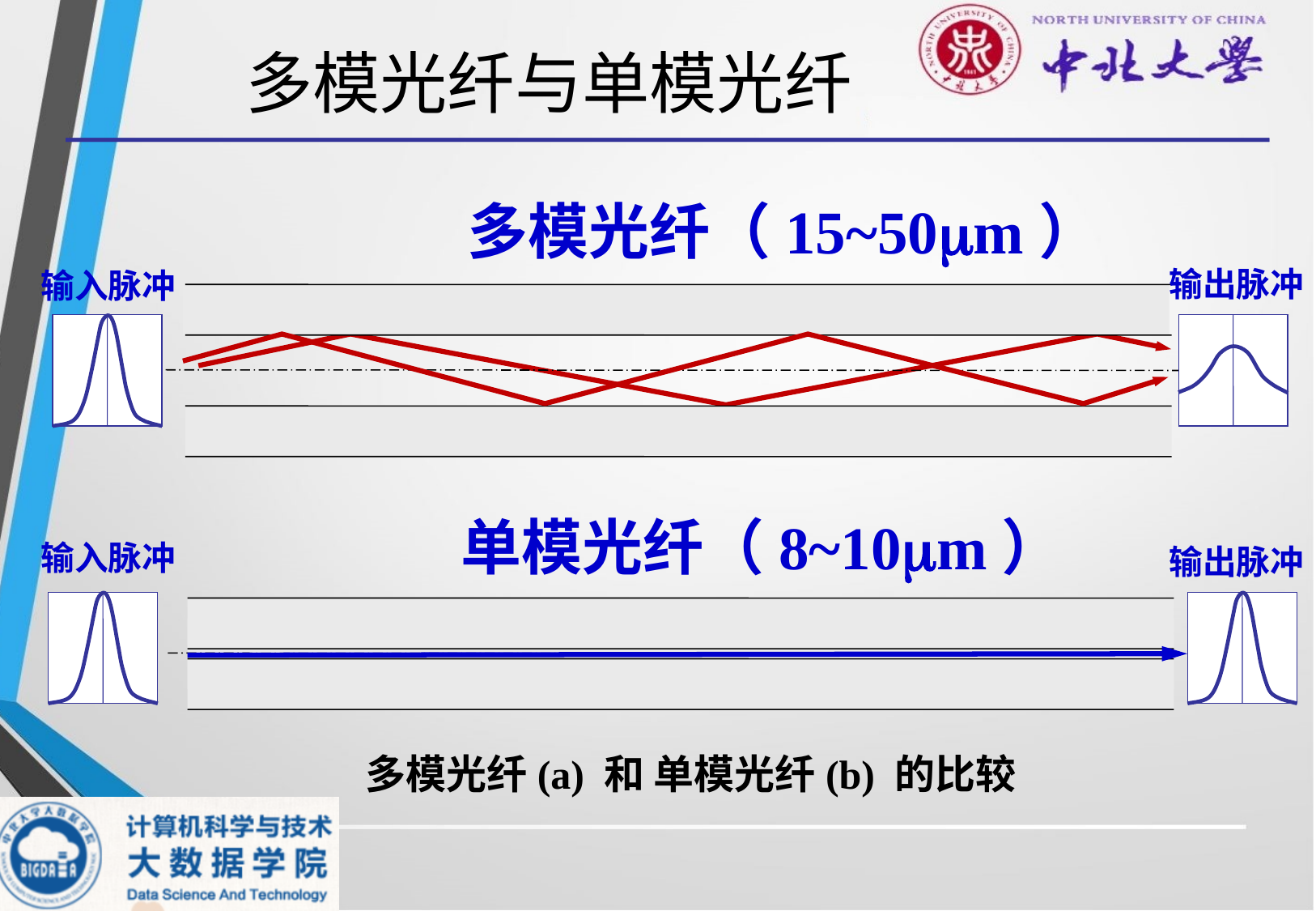

# 多模光纤与单模光纤
多模光纤（15~50μm）
输出脉冲

输入脉冲

单模光纤（8~10μm）
输入脉冲

输出脉冲

多模光纤(a) 和 单模光纤(b) 的比较
26